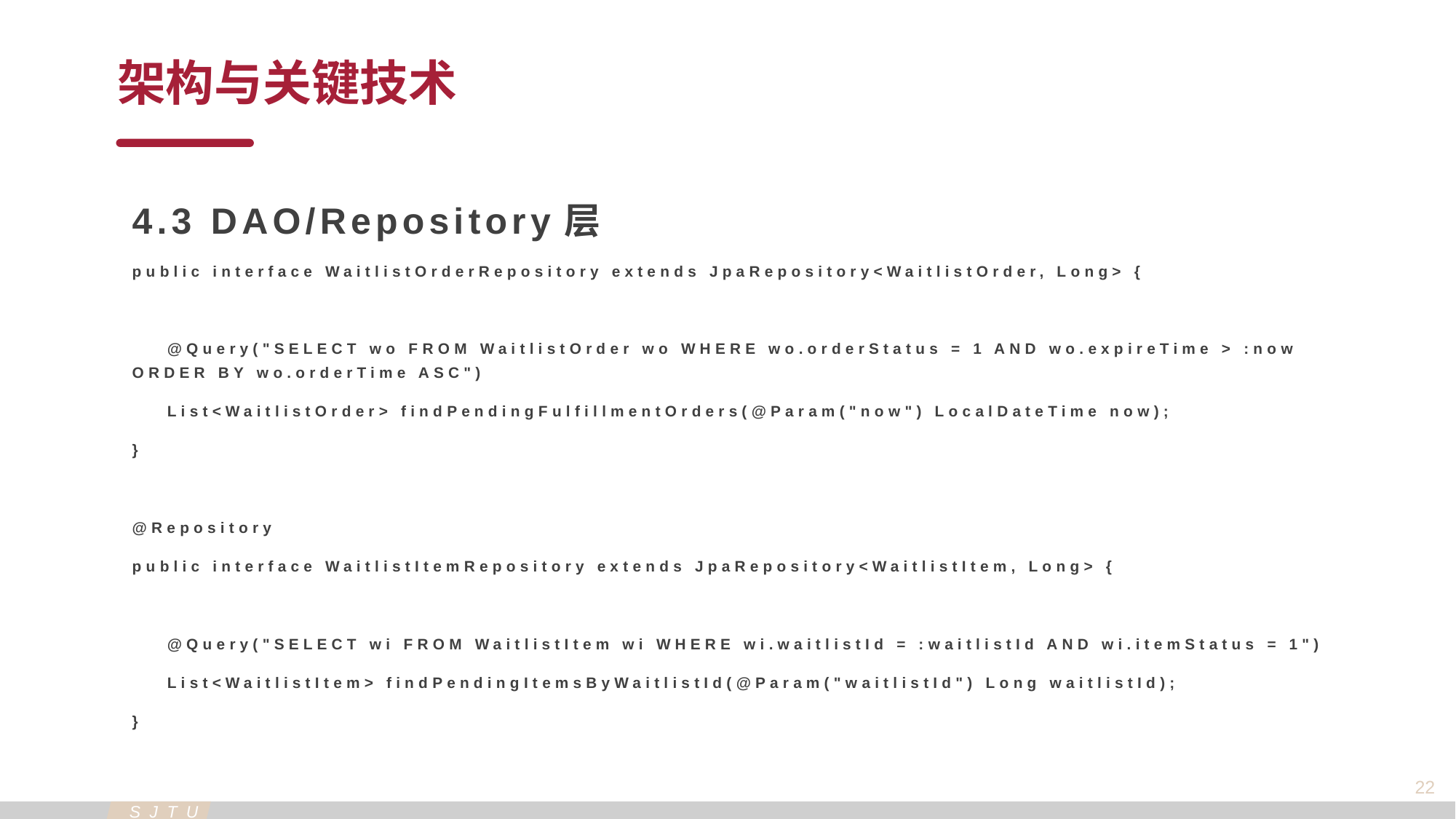

架构与关键技术
4.3 DAO/Repository层
public interface WaitlistOrderRepository extends JpaRepository<WaitlistOrder, Long> {

    @Query("SELECT wo FROM WaitlistOrder wo WHERE wo.orderStatus = 1 AND wo.expireTime > :now ORDER BY wo.orderTime ASC")
    List<WaitlistOrder> findPendingFulfillmentOrders(@Param("now") LocalDateTime now);
}

@Repository
public interface WaitlistItemRepository extends JpaRepository<WaitlistItem, Long> {

    @Query("SELECT wi FROM WaitlistItem wi WHERE wi.waitlistId = :waitlistId AND wi.itemStatus = 1")
    List<WaitlistItem> findPendingItemsByWaitlistId(@Param("waitlistId") Long waitlistId);
}
22